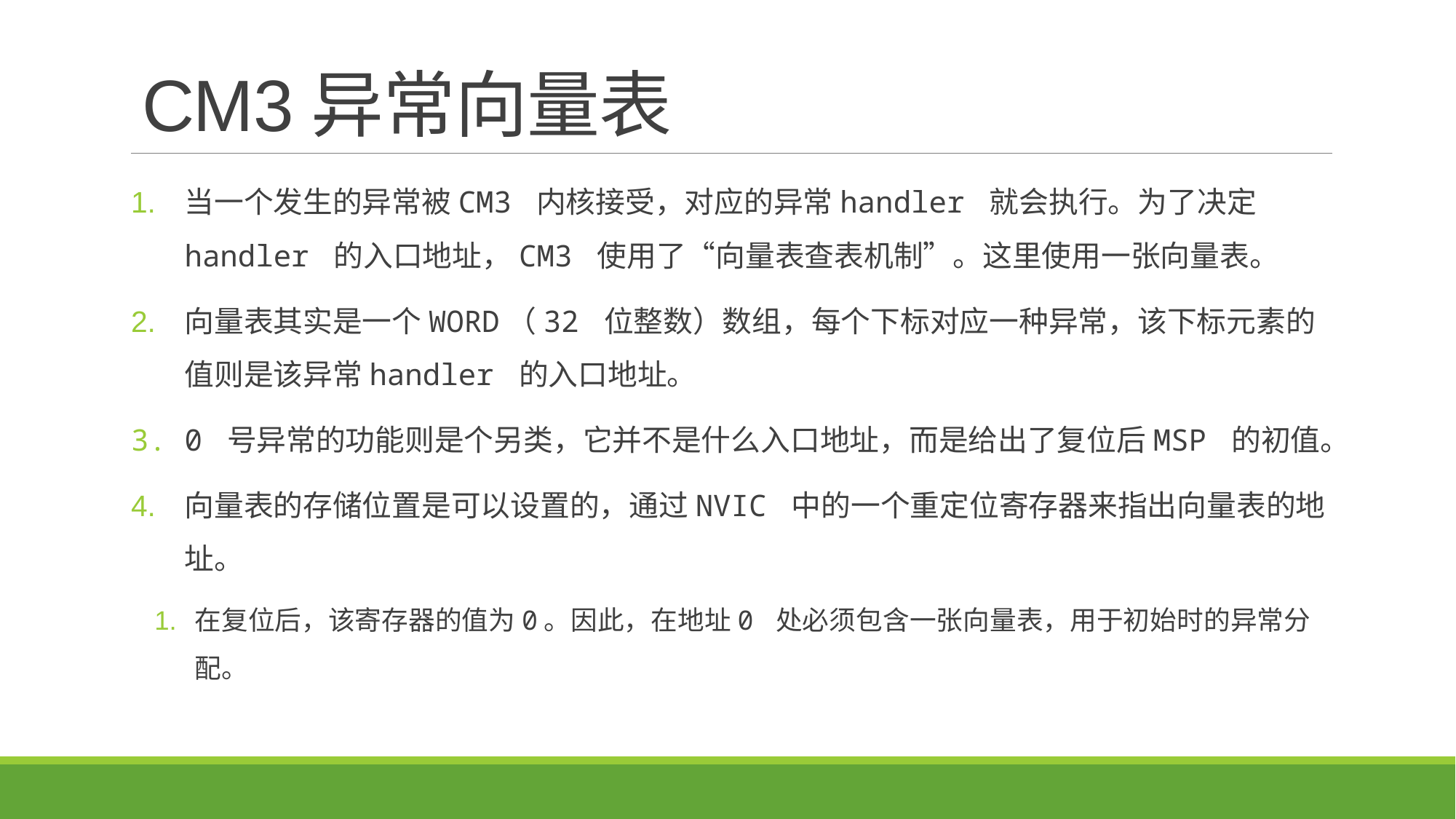

# CM3异常向量表
当一个发生的异常被CM3 内核接受，对应的异常handler 就会执行。为了决定handler 的入口地址，CM3 使用了“向量表查表机制”。这里使用一张向量表。
向量表其实是一个WORD（32 位整数）数组，每个下标对应一种异常，该下标元素的值则是该异常handler 的入口地址。
0 号异常的功能则是个另类，它并不是什么入口地址，而是给出了复位后MSP 的初值。
向量表的存储位置是可以设置的，通过NVIC 中的一个重定位寄存器来指出向量表的地址。
在复位后，该寄存器的值为0。因此，在地址0 处必须包含一张向量表，用于初始时的异常分配。